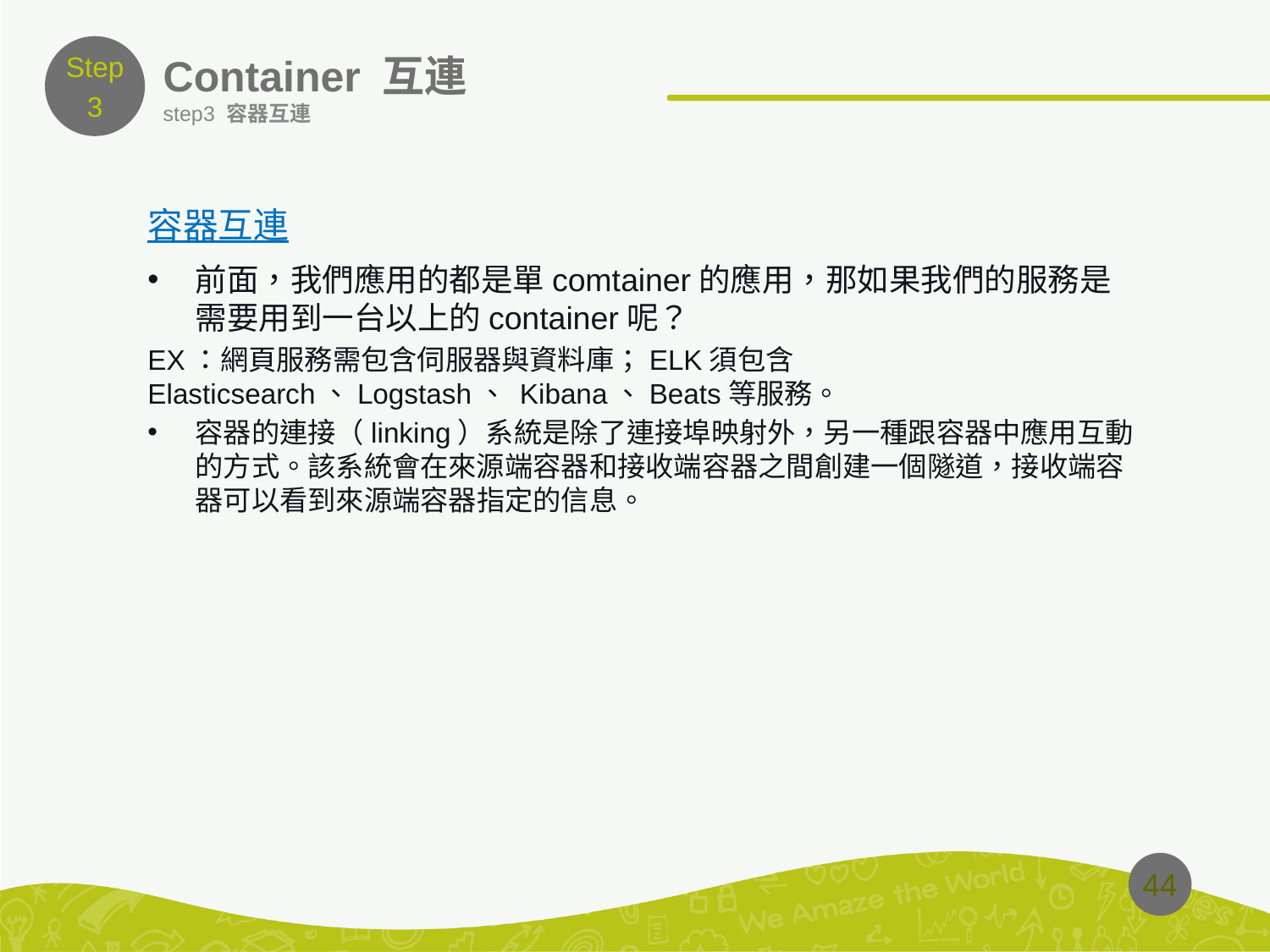

Step
3
# Container 互連
step3 容器互連
容器互連
前面，我們應用的都是單comtainer的應用，那如果我們的服務是需要用到一台以上的container呢？
EX：網頁服務需包含伺服器與資料庫；ELK須包含Elasticsearch、Logstash、 Kibana、Beats等服務。
容器的連接（linking）系統是除了連接埠映射外，另一種跟容器中應用互動的方式。該系統會在來源端容器和接收端容器之間創建一個隧道，接收端容器可以看到來源端容器指定的信息。

44